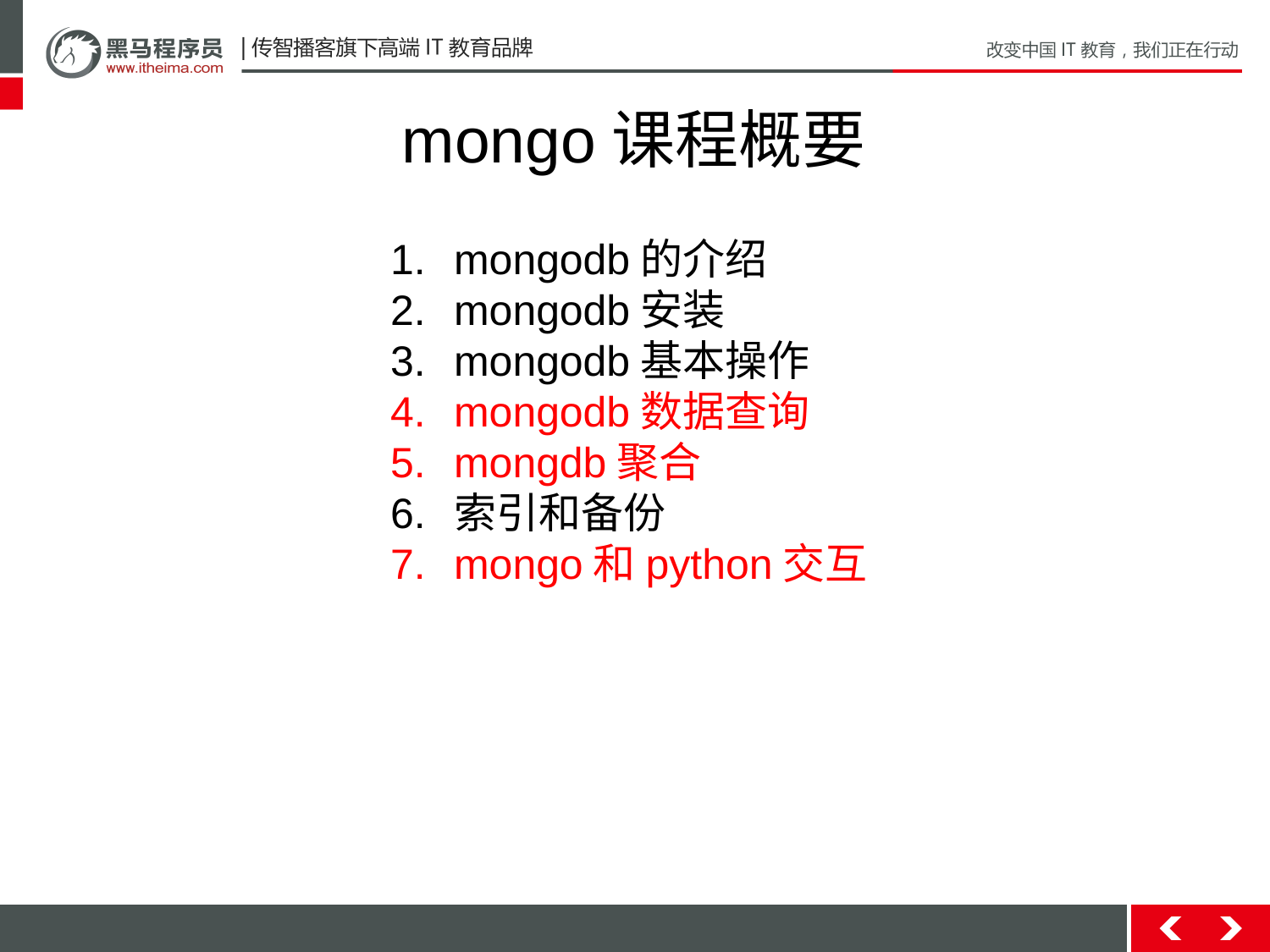

# mongo课程概要
mongodb的介绍
mongodb安装
mongodb基本操作
mongodb数据查询
mongdb聚合
索引和备份
mongo和python交互